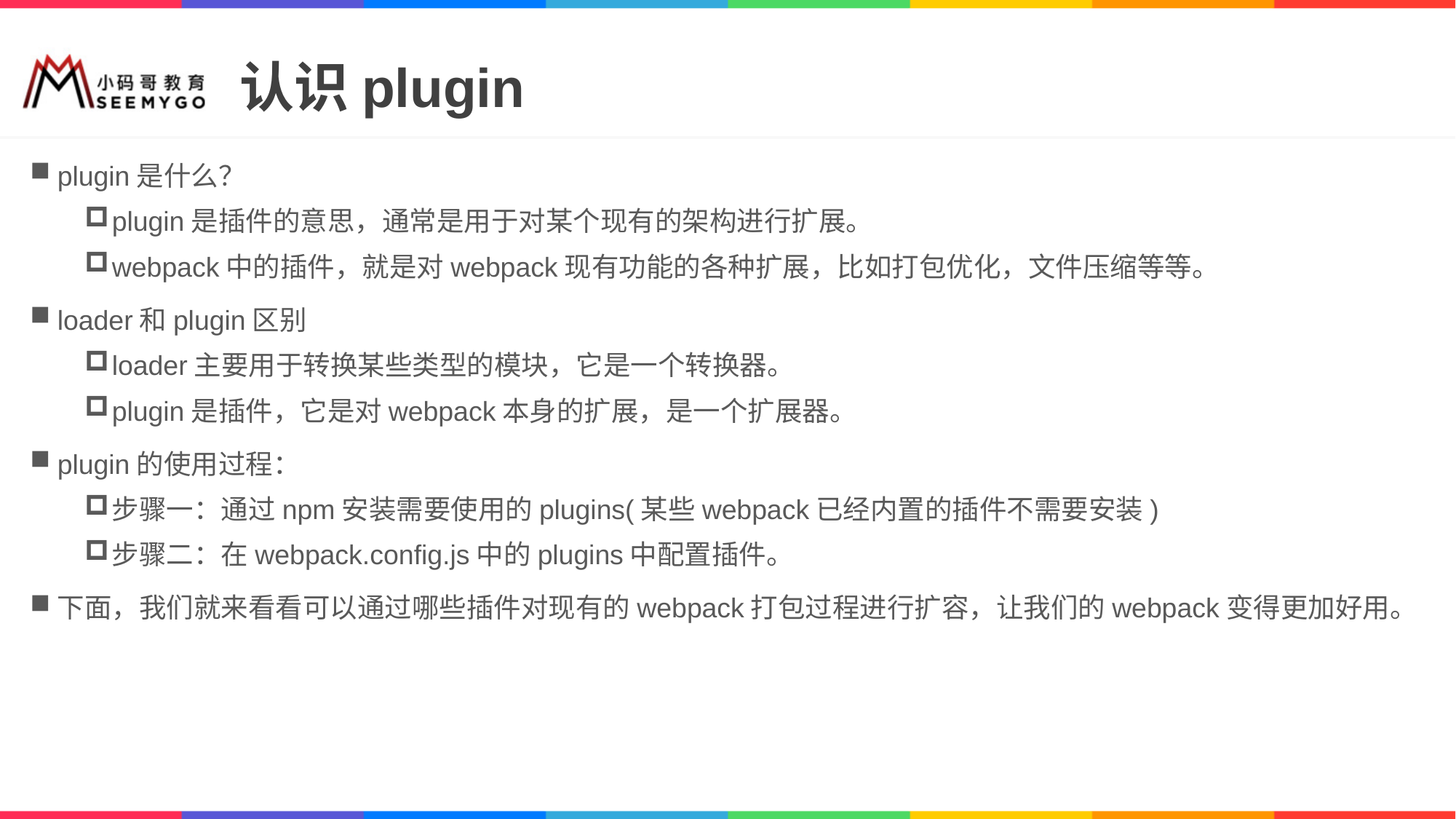

# 认识plugin
plugin是什么？
plugin是插件的意思，通常是用于对某个现有的架构进行扩展。
webpack中的插件，就是对webpack现有功能的各种扩展，比如打包优化，文件压缩等等。
loader和plugin区别
loader主要用于转换某些类型的模块，它是一个转换器。
plugin是插件，它是对webpack本身的扩展，是一个扩展器。
plugin的使用过程：
步骤一：通过npm安装需要使用的plugins(某些webpack已经内置的插件不需要安装)
步骤二：在webpack.config.js中的plugins中配置插件。
下面，我们就来看看可以通过哪些插件对现有的webpack打包过程进行扩容，让我们的webpack变得更加好用。